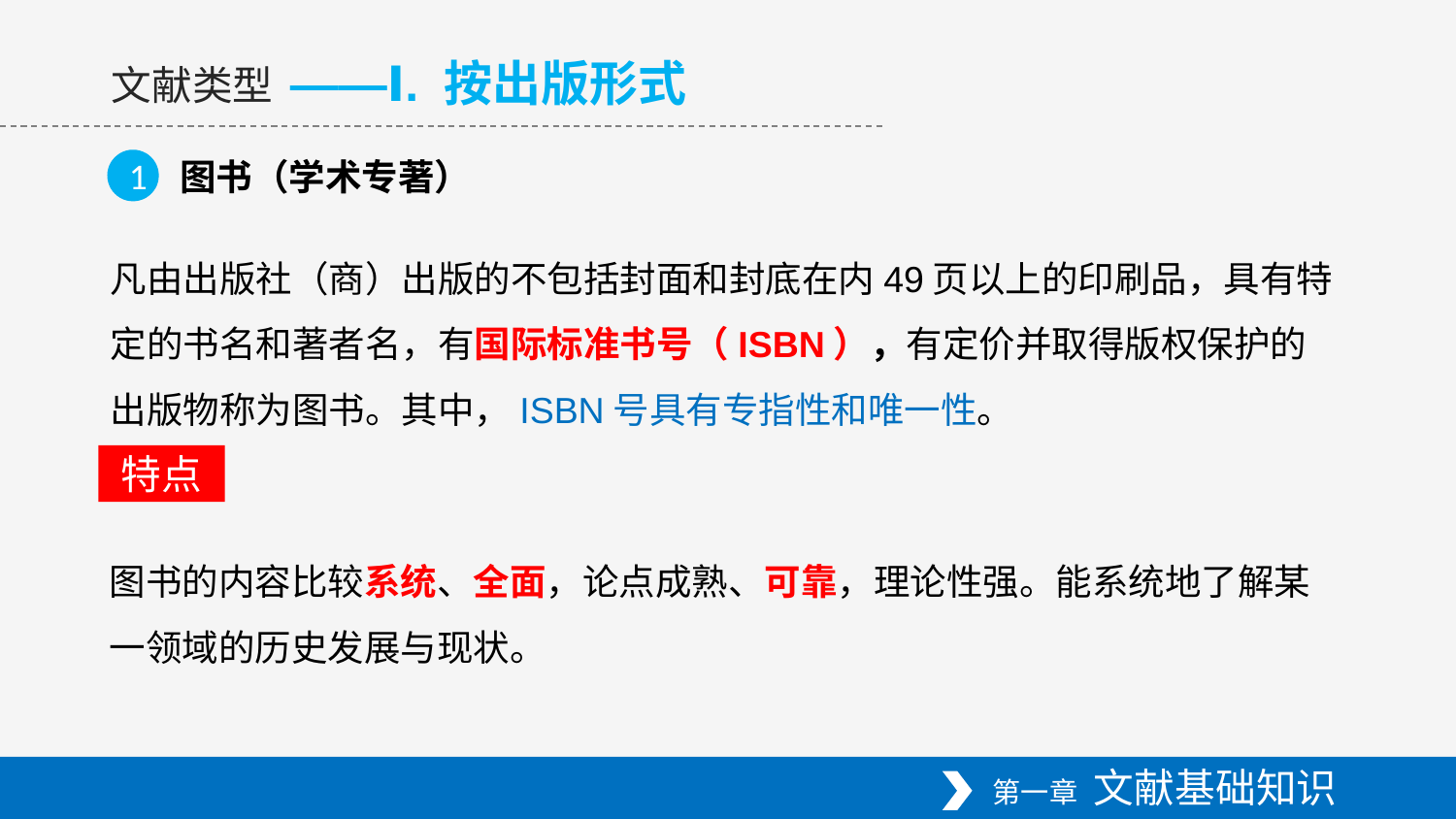

——Ⅰ. 按出版形式
文献类型
图书（学术专著）
1
凡由出版社（商）出版的不包括封面和封底在内49页以上的印刷品，具有特定的书名和著者名，有国际标准书号（ISBN），有定价并取得版权保护的出版物称为图书。其中，ISBN号具有专指性和唯一性。

特点

图书的内容比较系统、全面，论点成熟、可靠，理论性强。能系统地了解某一领域的历史发展与现状。